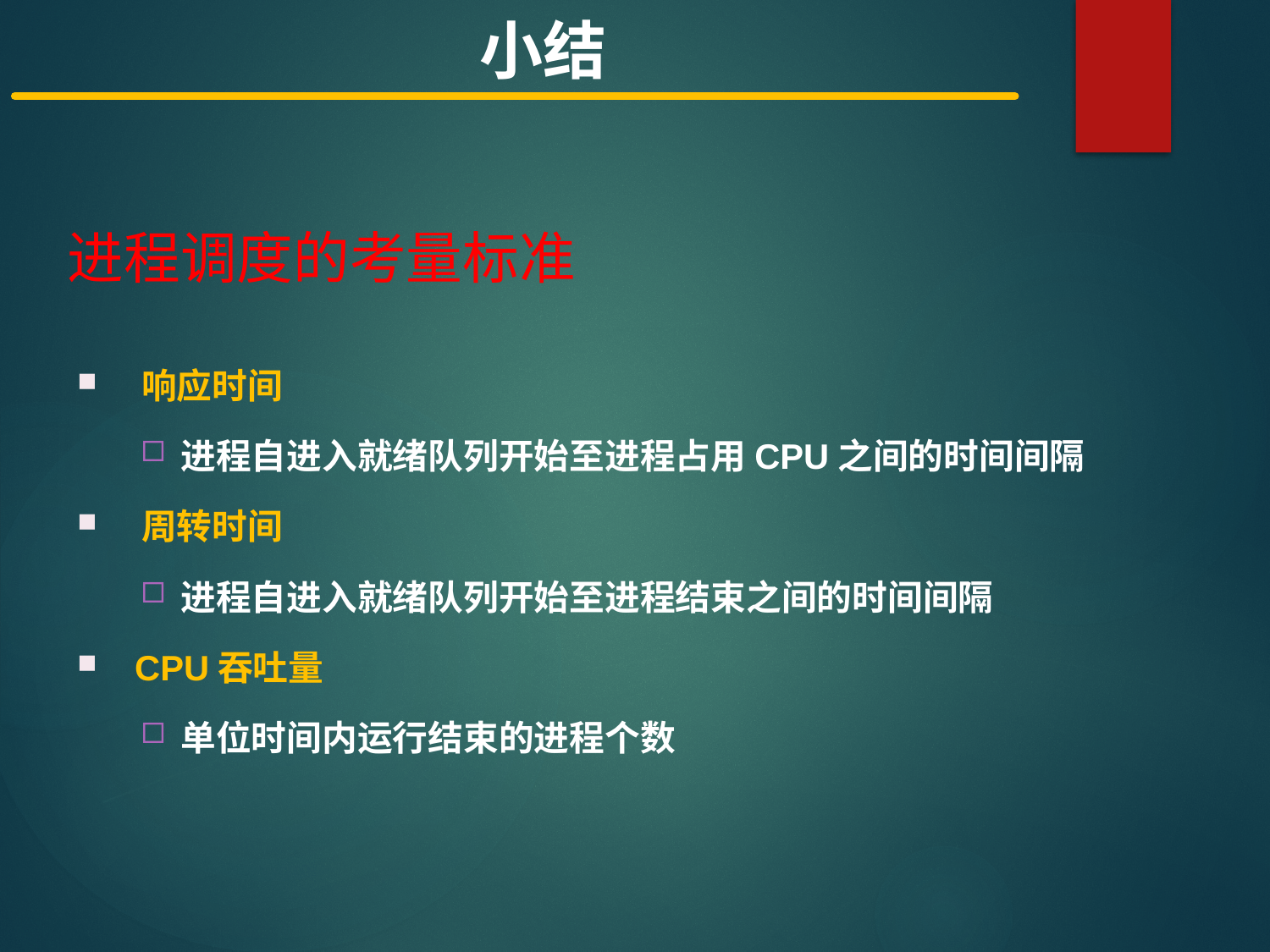

小结
进程调度的考量标准
 响应时间
进程自进入就绪队列开始至进程占用CPU之间的时间间隔
 周转时间
进程自进入就绪队列开始至进程结束之间的时间间隔
 CPU吞吐量
单位时间内运行结束的进程个数